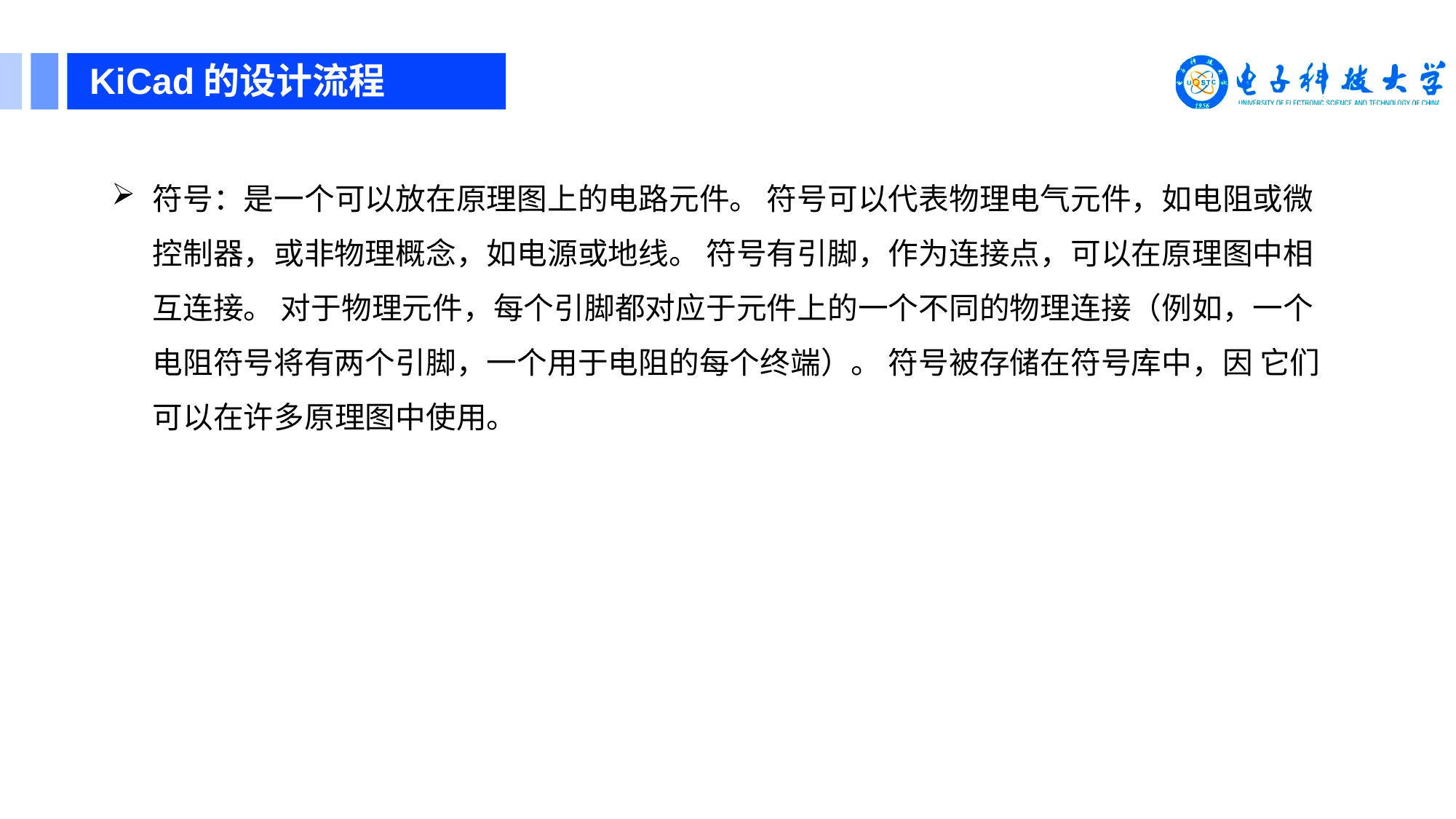

KiCad的设计流程

符号：是一个可以放在原理图上的电路元件。 符号可以代表物理电气元件，如电阻或微控制器，或非物理概念，如电源或地线。 符号有引脚，作为连接点，可以在原理图中相互连接。 对于物理元件，每个引脚都对应于元件上的一个不同的物理连接（例如，一个电阻符号将有两个引脚，⼀个用于电阻的每个终端）。 符号被存储在符号库中，因 它们可以在许多原理图中使用。